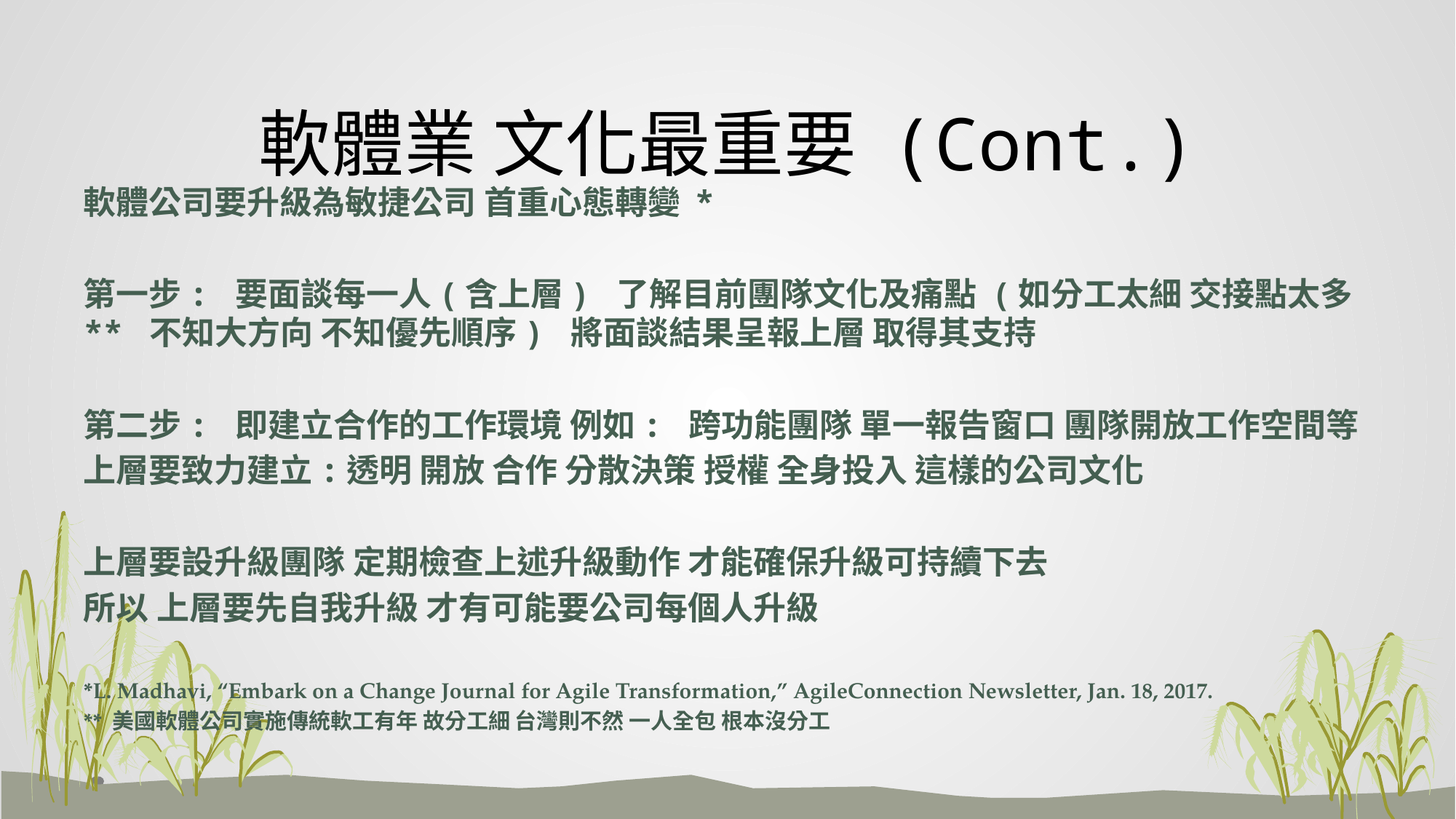

# 軟體業 文化最重要 (Cont.)
軟體公司要升級為敏捷公司 首重心態轉變 *

第一步: 要面談每一人(含上層) 了解目前團隊文化及痛點 (如分工太細 交接點太多** 不知大方向 不知優先順序) 將面談結果呈報上層 取得其支持

第二步: 即建立合作的工作環境 例如: 跨功能團隊 單一報告窗口 團隊開放工作空間等
上層要致力建立:透明 開放 合作 分散決策 授權 全身投入 這樣的公司文化

上層要設升級團隊 定期檢查上述升級動作 才能確保升級可持續下去
所以 上層要先自我升級 才有可能要公司每個人升級

*L. Madhavi, “Embark on a Change Journal for Agile Transformation,” AgileConnection Newsletter, Jan. 18, 2017.
** 美國軟體公司實施傳統軟工有年 故分工細 台灣則不然 一人全包 根本沒分工